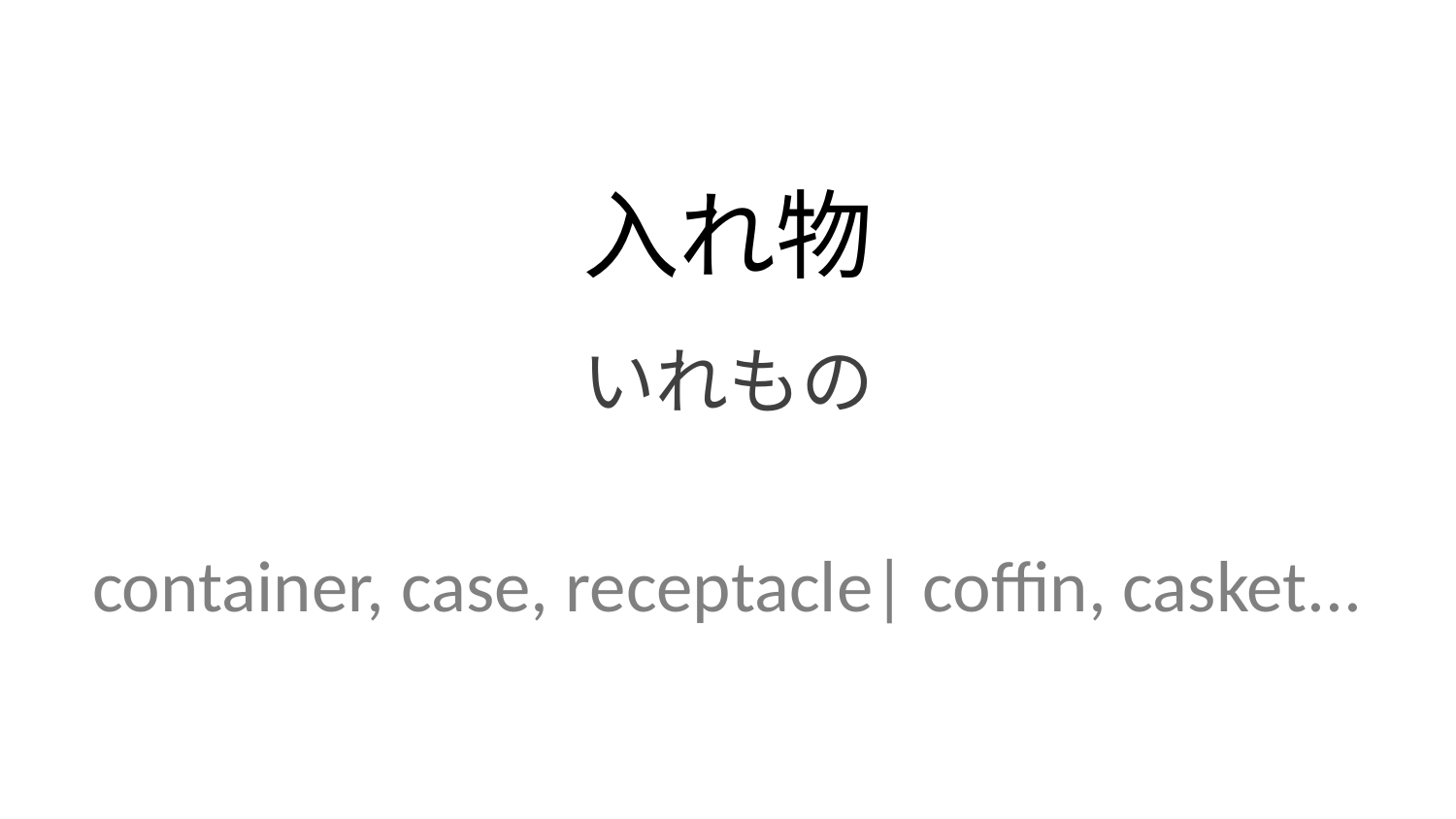

入れ物

いれもの
container, case, receptacle| coffin, casket...